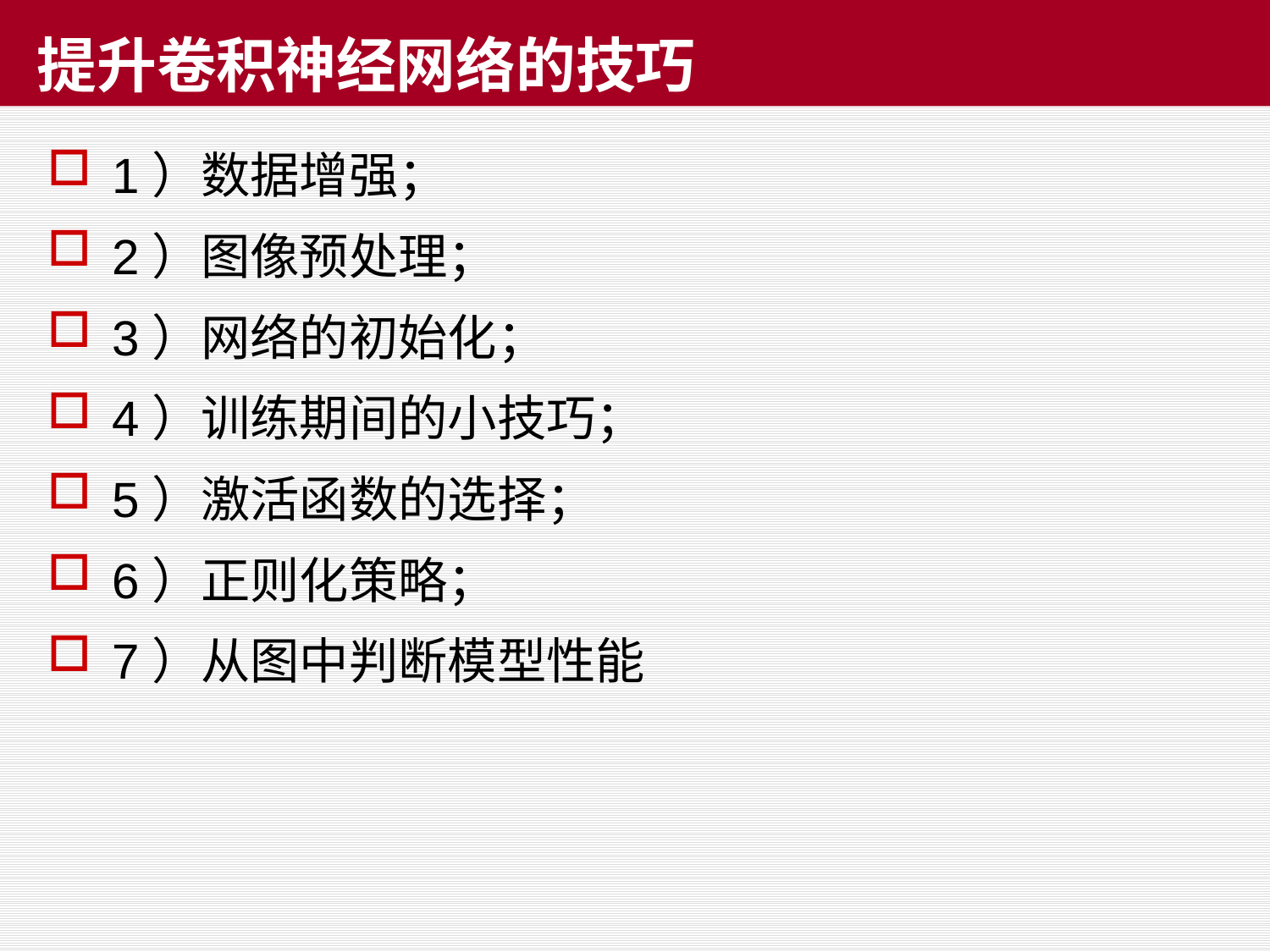

# 提升卷积神经网络的技巧
1）数据增强；
2）图像预处理；
3）网络的初始化；
4）训练期间的小技巧；
5）激活函数的选择；
6）正则化策略；
7）从图中判断模型性能